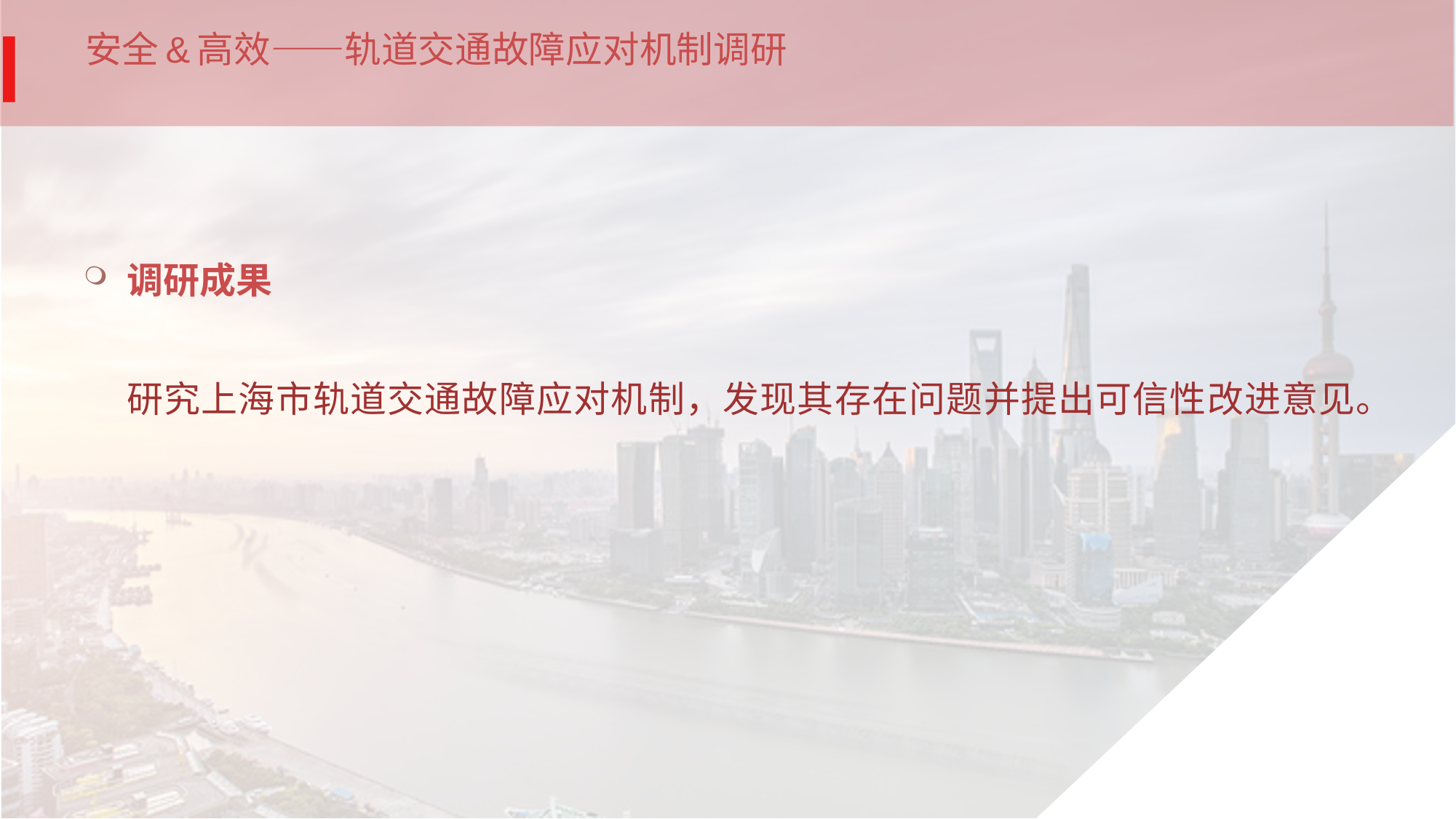

# 安全&高效——轨道交通故障应对机制调研
调研成果

研究上海市轨道交通故障应对机制，发现其存在问题并提出可信性改进意见。